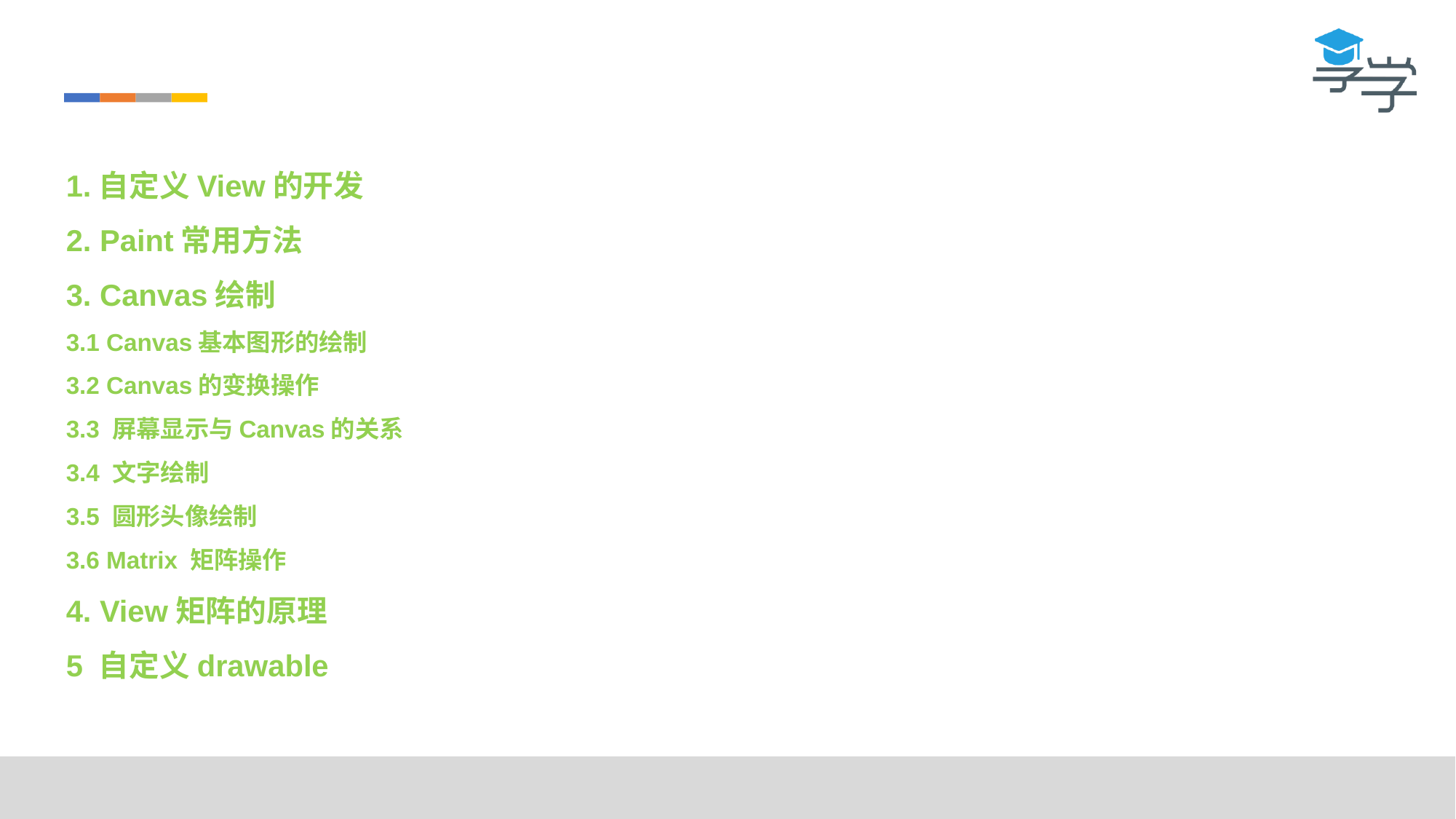

1.自定义View的开发
2. Paint常用方法
3. Canvas绘制
3.1 Canvas基本图形的绘制
3.2 Canvas的变换操作
3.3 屏幕显示与Canvas的关系
3.4 文字绘制
3.5 圆形头像绘制
3.6 Matrix 矩阵操作
4. View矩阵的原理
5 自定义drawable